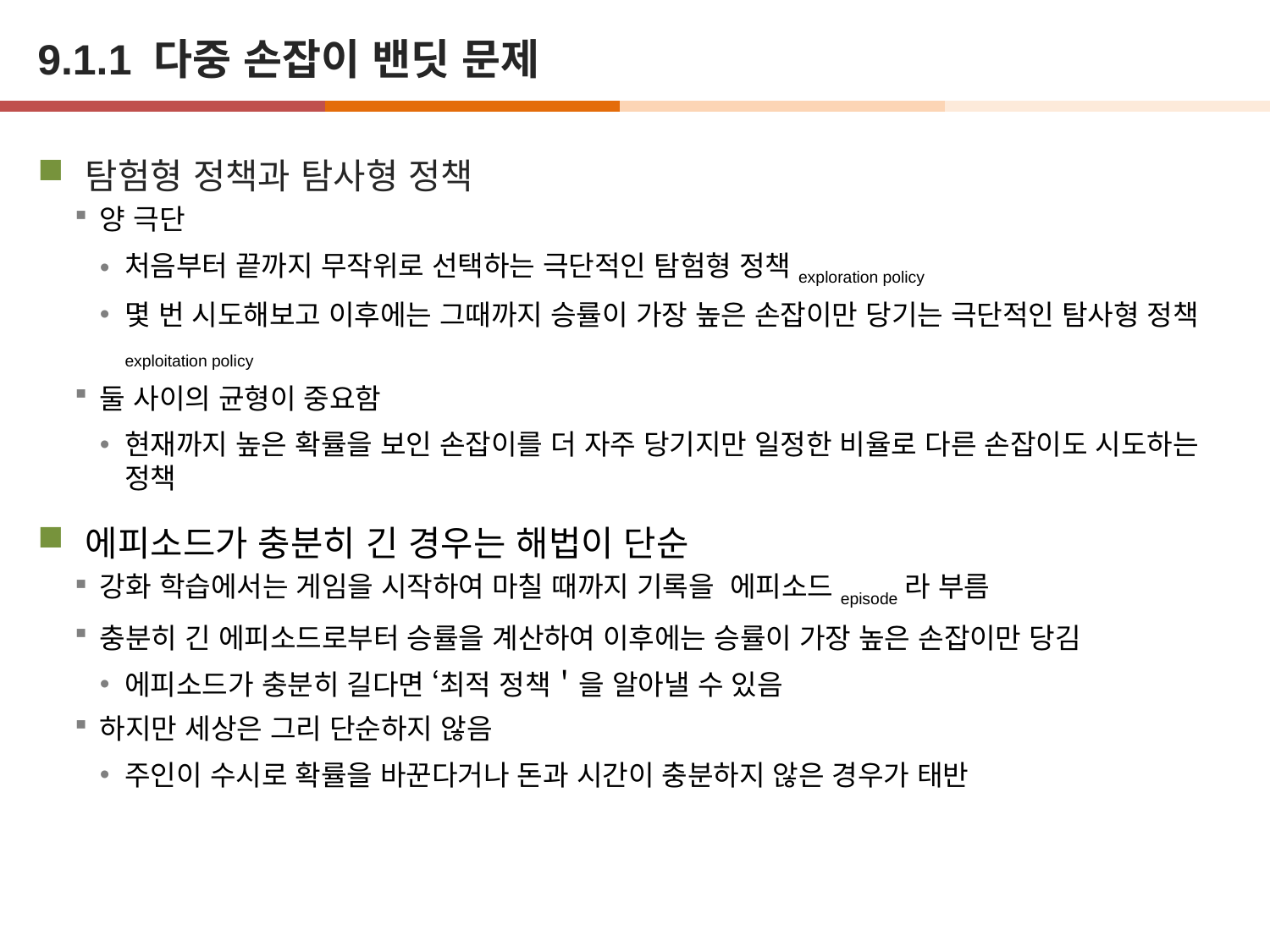

# 9.1.1 다중 손잡이 밴딧 문제
탐험형 정책과 탐사형 정책
양 극단
처음부터 끝까지 무작위로 선택하는 극단적인 탐험형 정책exploration policy
몇 번 시도해보고 이후에는 그때까지 승률이 가장 높은 손잡이만 당기는 극단적인 탐사형 정책exploitation policy
둘 사이의 균형이 중요함
현재까지 높은 확률을 보인 손잡이를 더 자주 당기지만 일정한 비율로 다른 손잡이도 시도하는 정책
에피소드가 충분히 긴 경우는 해법이 단순
강화 학습에서는 게임을 시작하여 마칠 때까지 기록을  에피소드episode라 부름
충분히 긴 에피소드로부터 승률을 계산하여 이후에는 승률이 가장 높은 손잡이만 당김
에피소드가 충분히 길다면 ‘최적 정책＇을 알아낼 수 있음
하지만 세상은 그리 단순하지 않음
주인이 수시로 확률을 바꾼다거나 돈과 시간이 충분하지 않은 경우가 태반